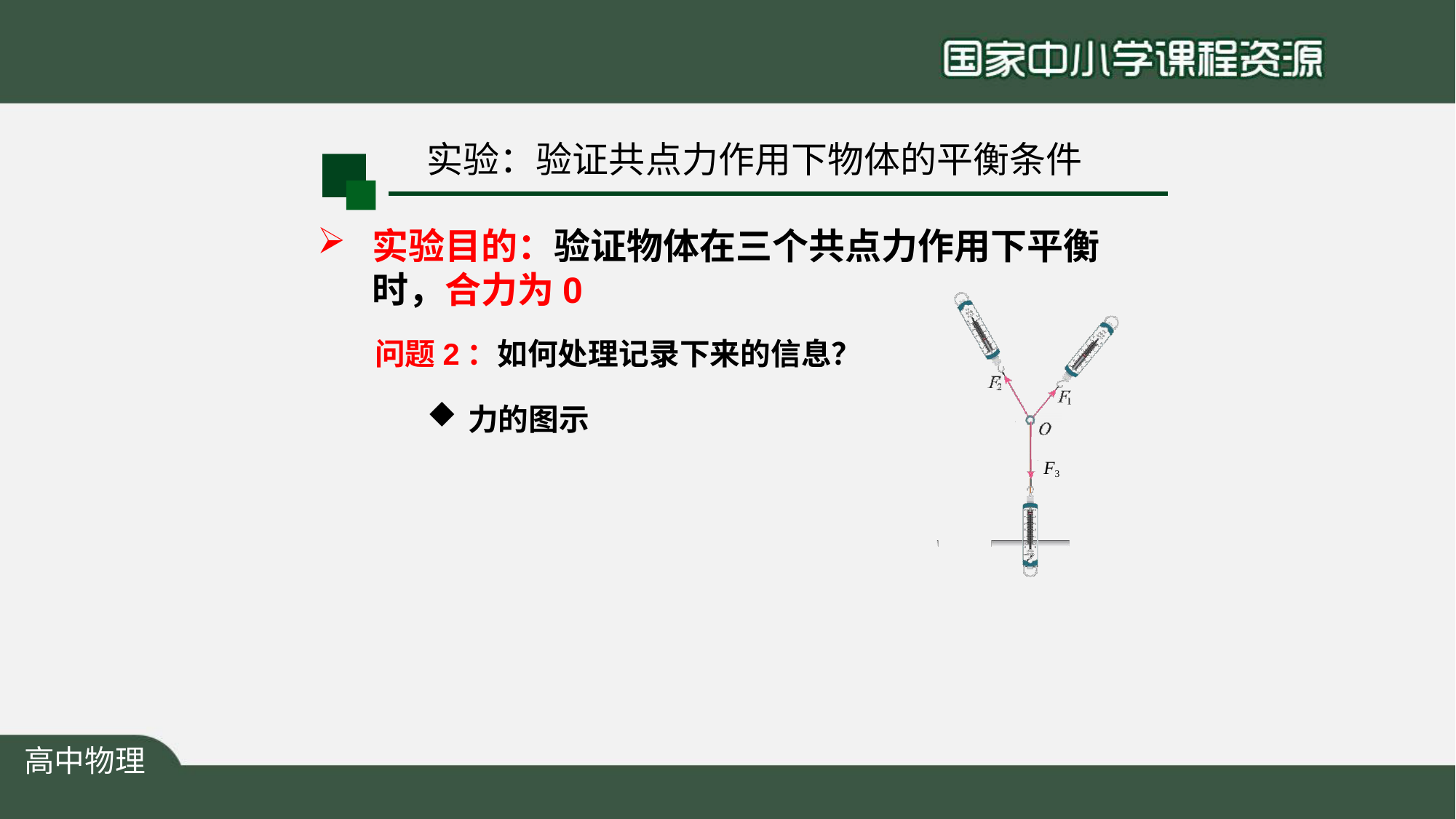

# 实验：验证共点力作用下物体的平衡条件

实验目的：验证物体在三个共点力作用下平衡 时，合力为0
问题2：如何处理记录下来的信息？
力的图示
F3

高中物理